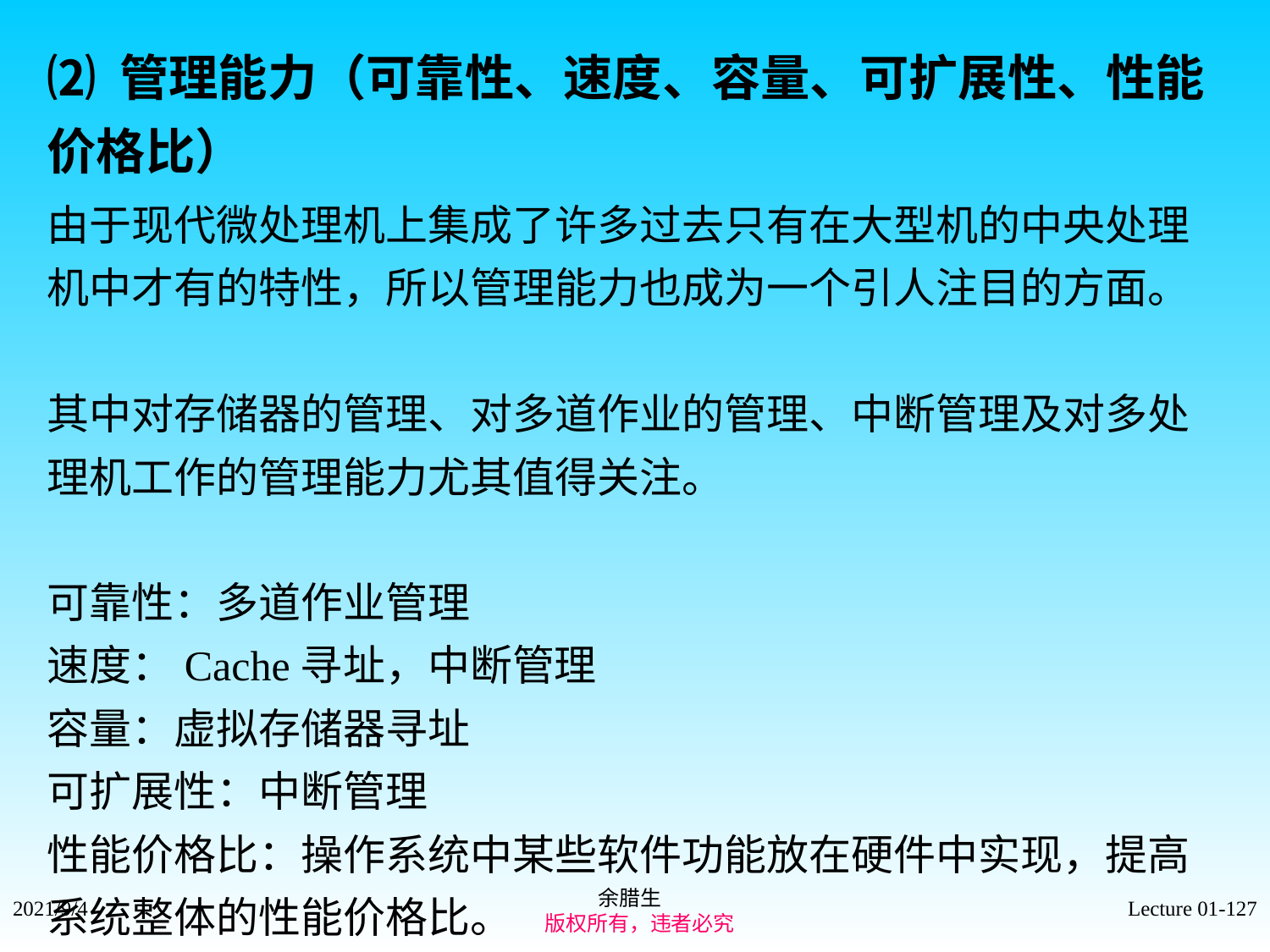

⑵ 管理能力（可靠性、速度、容量、可扩展性、性能价格比）
由于现代微处理机上集成了许多过去只有在大型机的中央处理机中才有的特性，所以管理能力也成为一个引人注目的方面。

其中对存储器的管理、对多道作业的管理、中断管理及对多处理机工作的管理能力尤其值得关注。

可靠性：多道作业管理
速度：Cache寻址，中断管理
容量：虚拟存储器寻址
可扩展性：中断管理
性能价格比：操作系统中某些软件功能放在硬件中实现，提高系统整体的性能价格比。
余腊生
 版权所有，违者必究
2021/9/4
Lecture 01-127